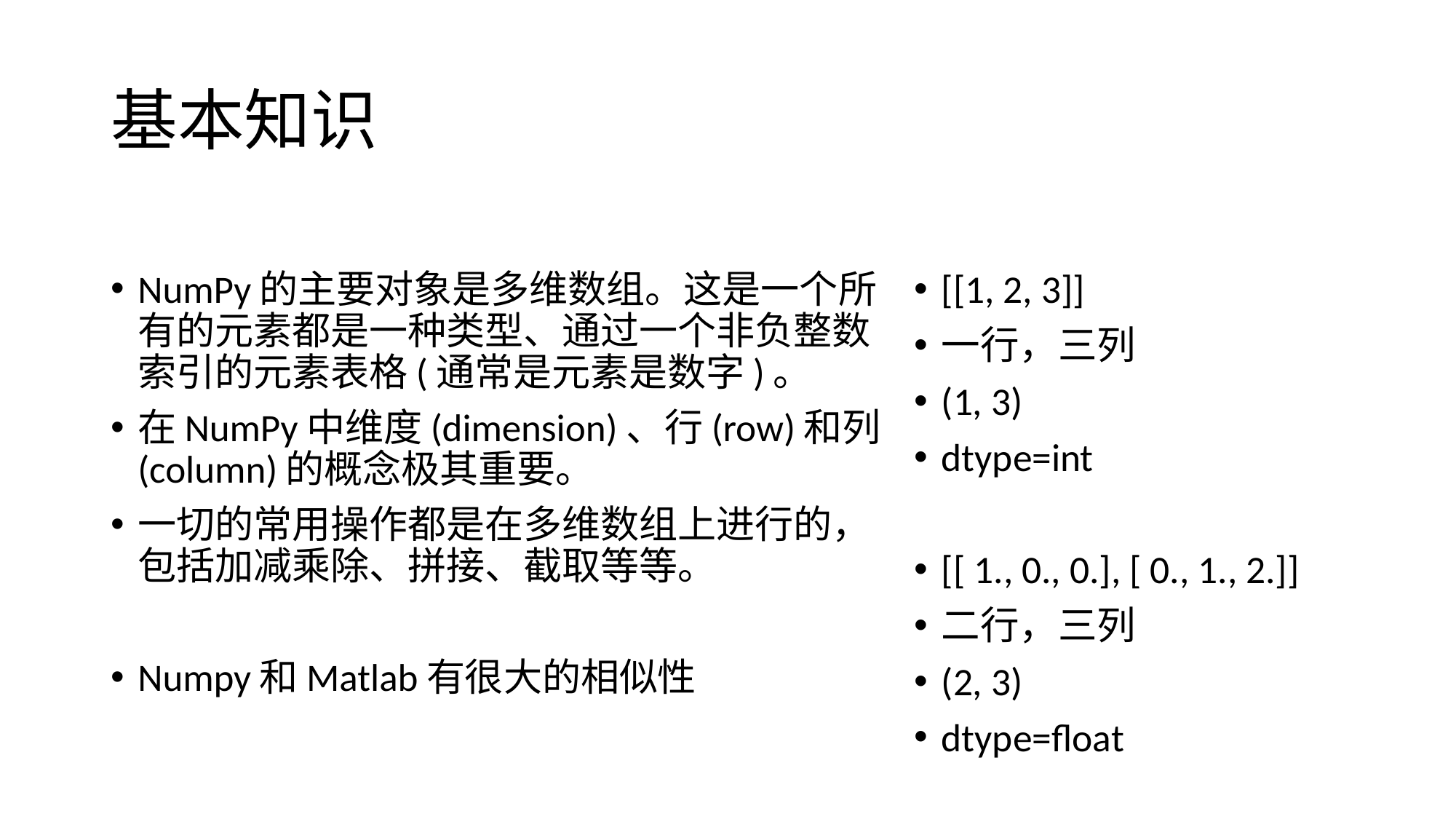

# 基本知识
NumPy的主要对象是多维数组。这是一个所有的元素都是一种类型、通过一个非负整数索引的元素表格(通常是元素是数字)。
在NumPy中维度(dimension)、行(row)和列(column)的概念极其重要。
一切的常用操作都是在多维数组上进行的，包括加减乘除、拼接、截取等等。

Numpy和Matlab有很大的相似性
[[1, 2, 3]]
一行，三列
(1, 3)
dtype=int

[[ 1., 0., 0.], [ 0., 1., 2.]]
二行，三列
(2, 3)
dtype=float